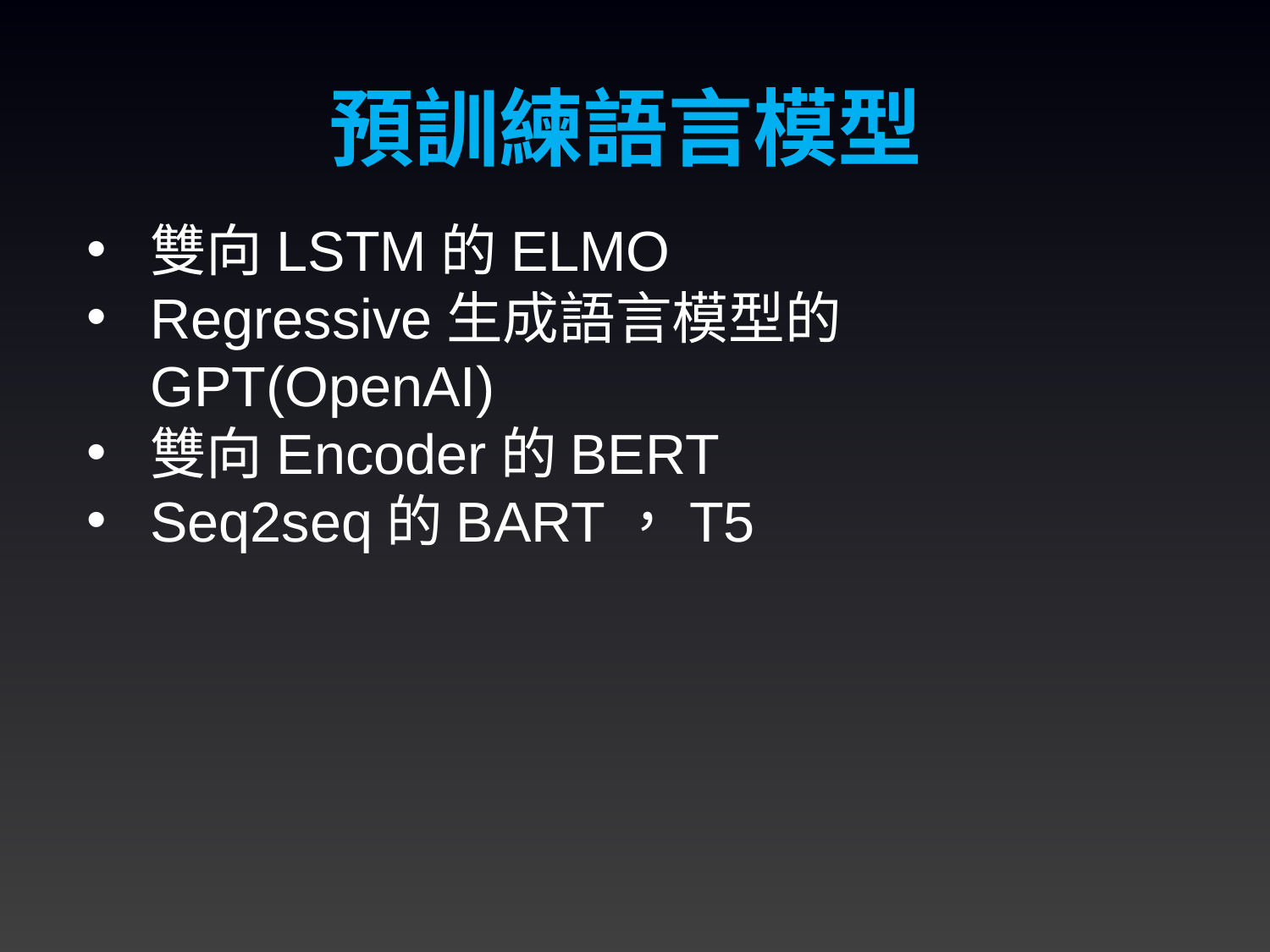

預訓練語言模型
雙向LSTM的ELMO
Regressive生成語言模型的GPT(OpenAI)
雙向Encoder的BERT
Seq2seq的BART，T5

11/23/2023
75